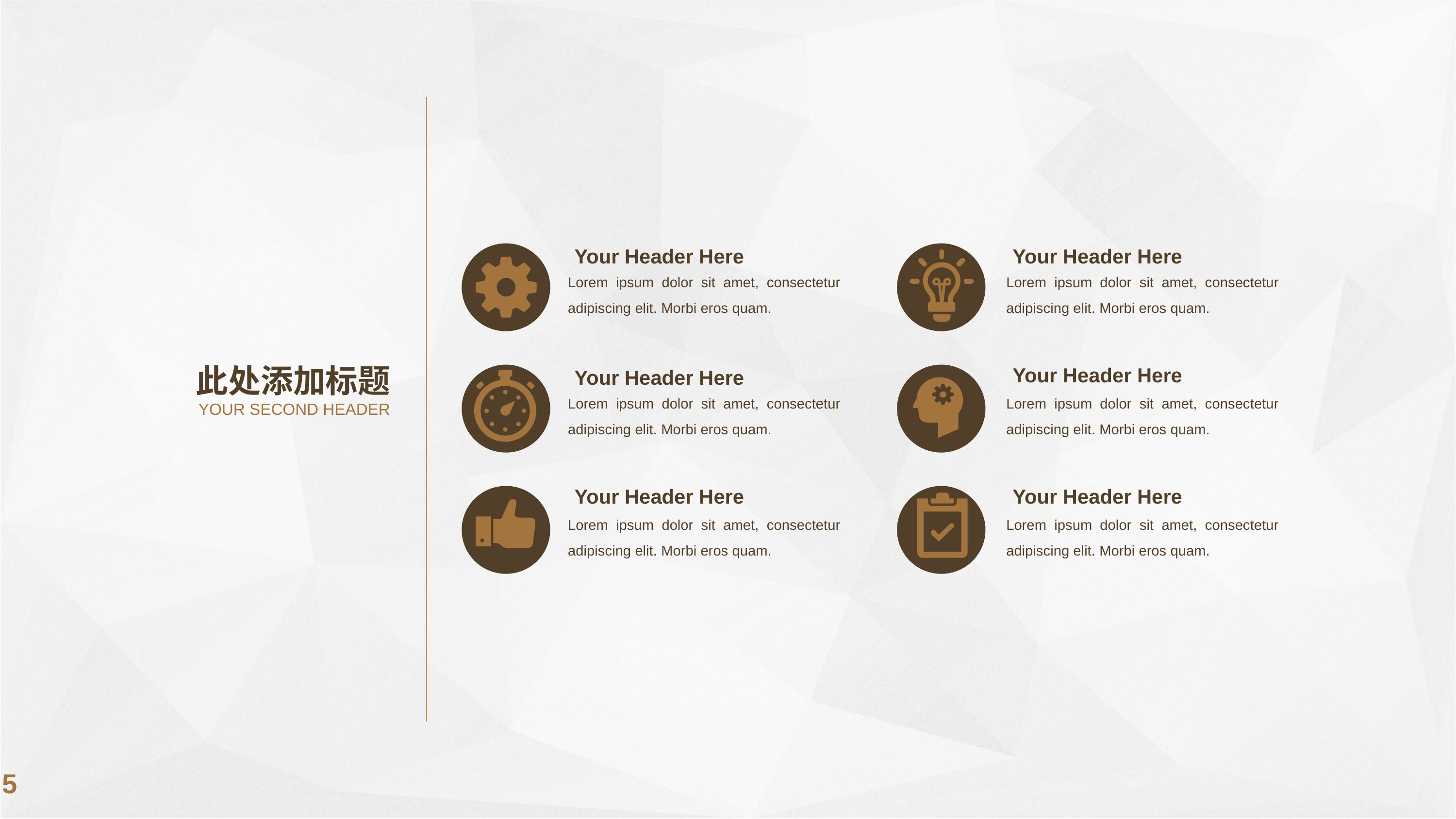

Your Header Here
Your Header Here

Lorem ipsum dolor sit amet, consectetur adipiscing elit. Morbi eros quam.
Lorem ipsum dolor sit amet, consectetur adipiscing elit. Morbi eros quam.
此处添加标题
Your Header Here
Your Header Here

Lorem ipsum dolor sit amet, consectetur adipiscing elit. Morbi eros quam.
Lorem ipsum dolor sit amet, consectetur adipiscing elit. Morbi eros quam.
YOUR SECOND HEADER
Your Header Here
Your Header Here

Lorem ipsum dolor sit amet, consectetur adipiscing elit. Morbi eros quam.
Lorem ipsum dolor sit amet, consectetur adipiscing elit. Morbi eros quam.